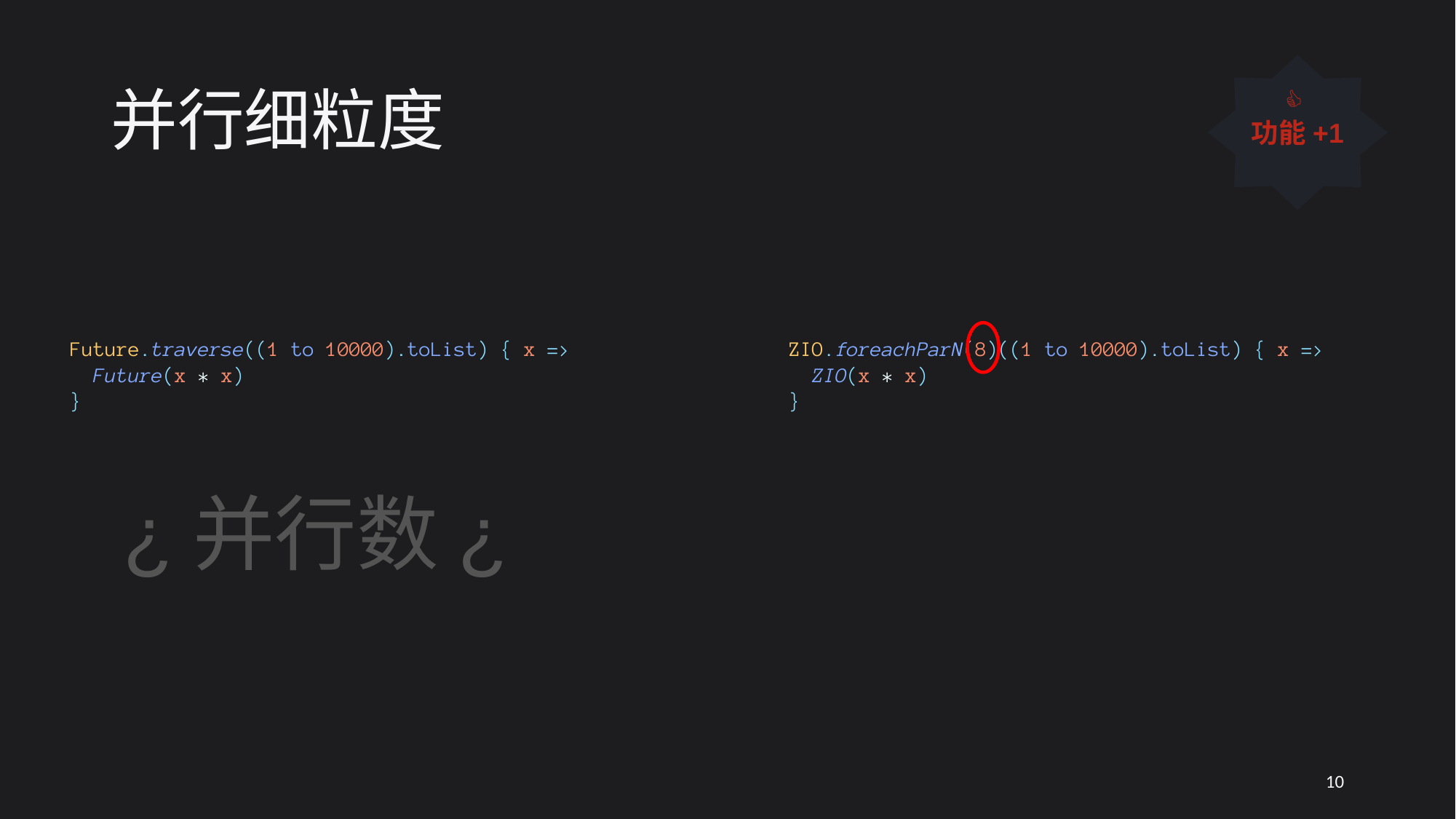

# 并行细粒度
👍
功能+1

Future.traverse((1 to 10000).toList) { x =>
  Future(x * x)
}
ZIO.foreachParN(8)((1 to 10000).toList) { x =>
  ZIO(x * x)
}
¿并行数¿
10